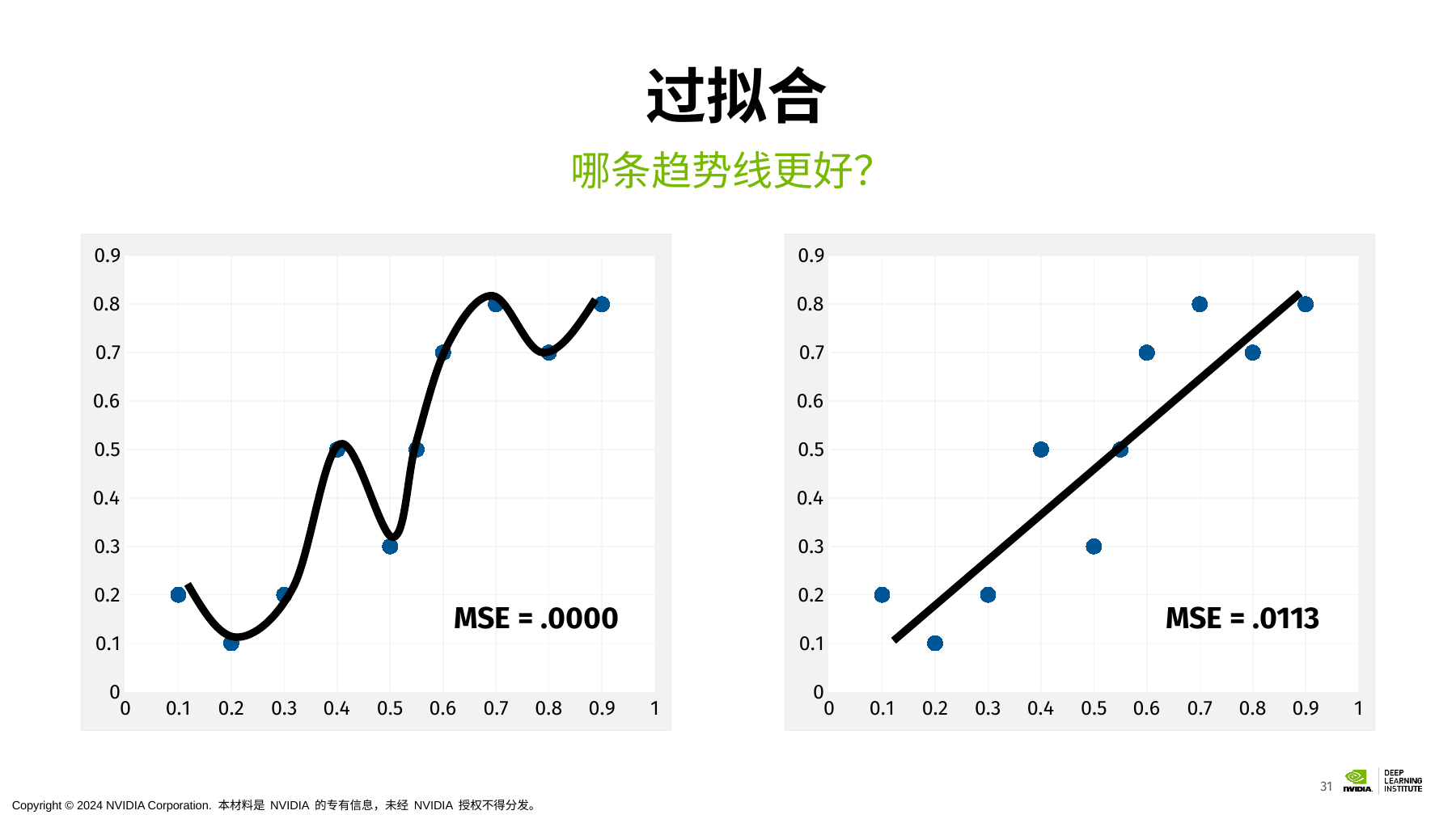

# 过拟合
哪条趋势线更好？

### Chart

| Category | Y-Values |
|---|---|

### Chart

| Category | Y-Values |
|---|---|
MSE = .0000
MSE = .0113